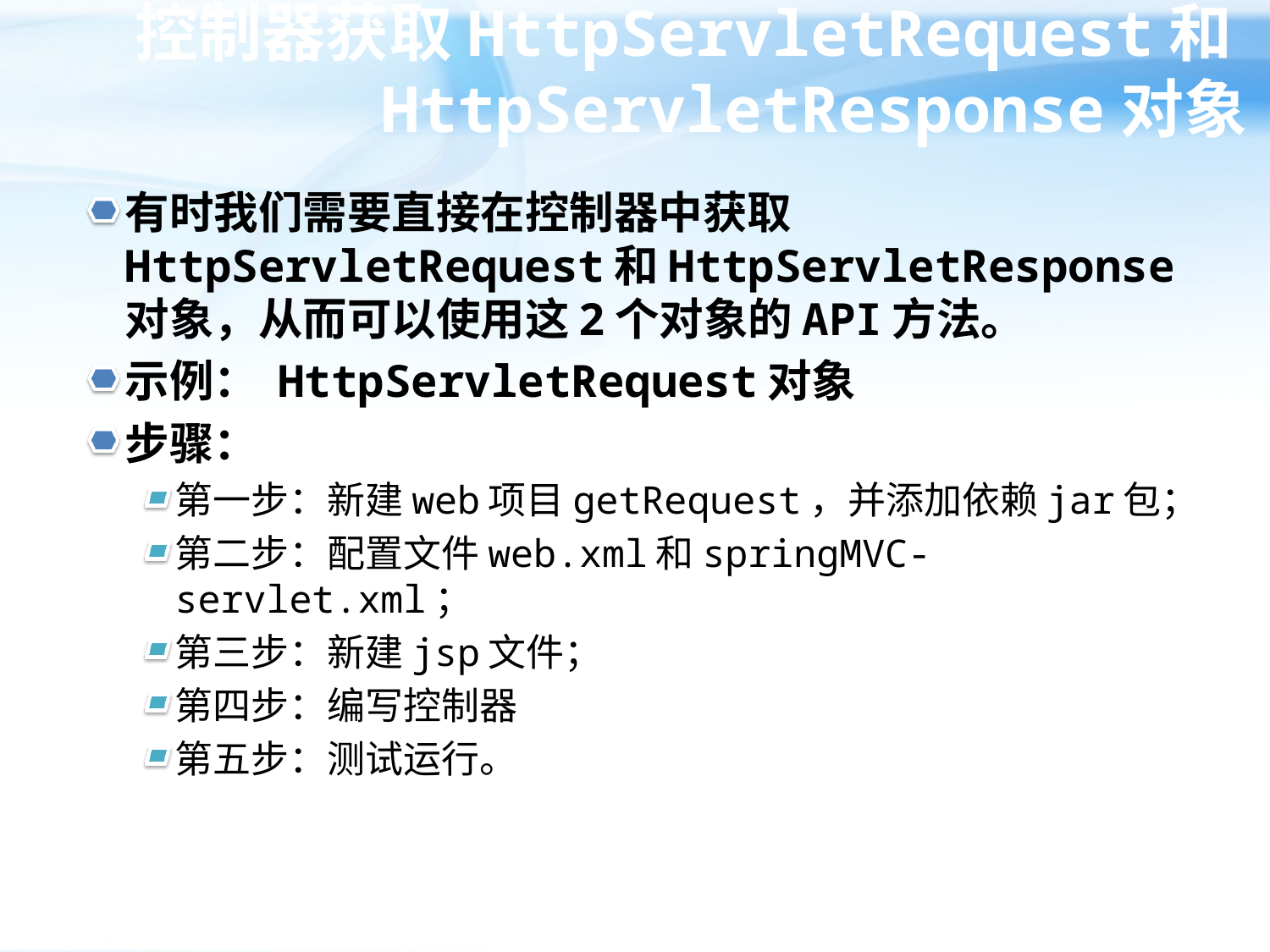

# 控制器获取HttpServletRequest和HttpServletResponse对象
有时我们需要直接在控制器中获取HttpServletRequest和HttpServletResponse对象，从而可以使用这2个对象的API方法。
示例： HttpServletRequest对象
步骤：
第一步：新建web项目getRequest，并添加依赖jar包；
第二步：配置文件web.xml和springMVC-servlet.xml；
第三步：新建jsp文件；
第四步：编写控制器
第五步：测试运行。